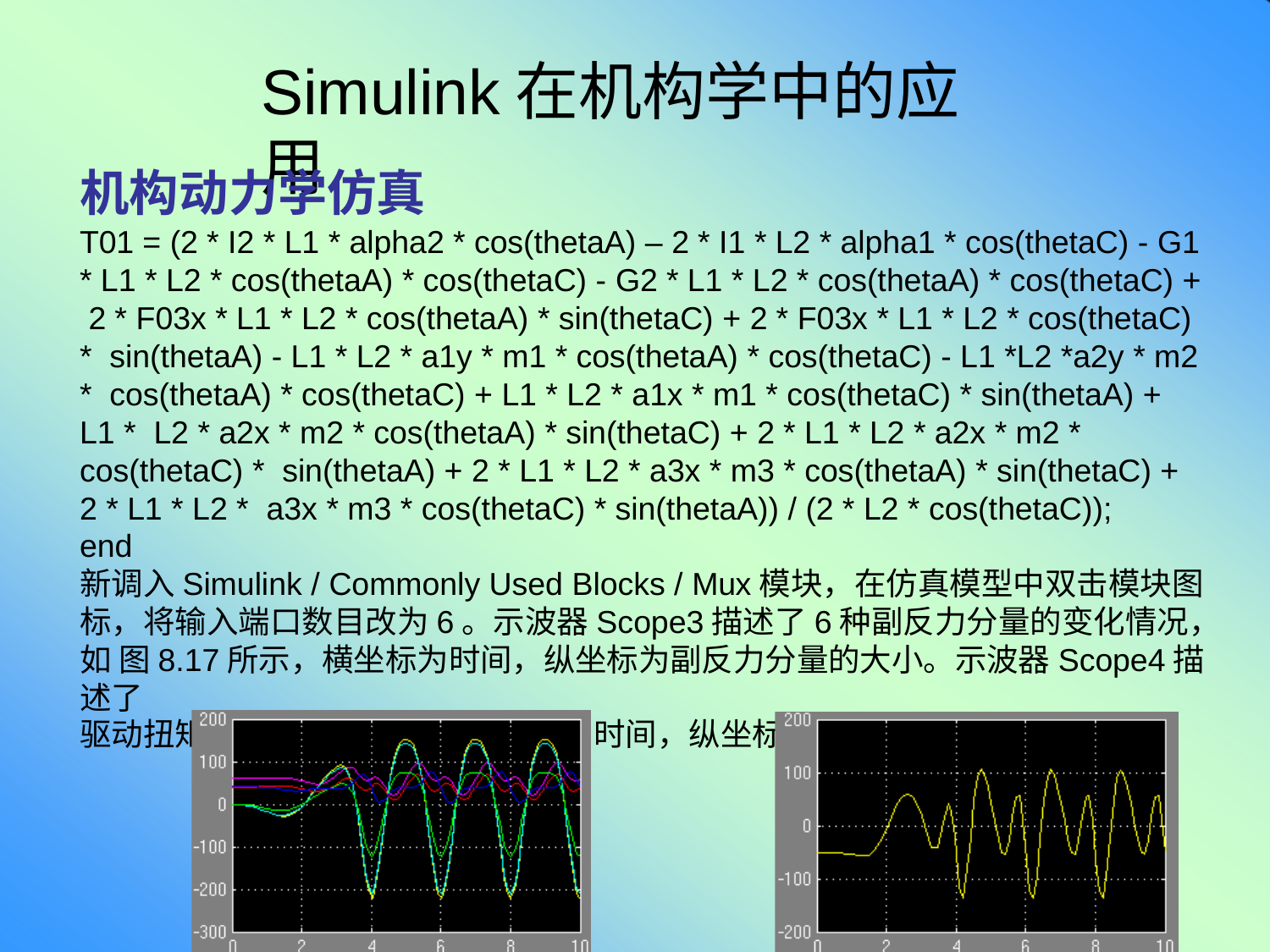

# Simulink在机构学中的应用
机构动力学仿真
T01 = (2 * I2 * L1 * alpha2 * cos(thetaA) – 2 * I1 * L2 * alpha1 * cos(thetaC) - G1
* L1 * L2 * cos(thetaA) * cos(thetaC) - G2 * L1 * L2 * cos(thetaA) * cos(thetaC) +  2 * F03x * L1 * L2 * cos(thetaA) * sin(thetaC) + 2 * F03x * L1 * L2 * cos(thetaC) *  sin(thetaA) - L1 * L2 * a1y * m1 * cos(thetaA) * cos(thetaC) - L1 *L2 *a2y * m2 *  cos(thetaA) * cos(thetaC) + L1 * L2 * a1x * m1 * cos(thetaC) * sin(thetaA) + L1 *  L2 * a2x * m2 * cos(thetaA) * sin(thetaC) + 2 * L1 * L2 * a2x * m2 * cos(thetaC) *  sin(thetaA) + 2 * L1 * L2 * a3x * m3 * cos(thetaA) * sin(thetaC) + 2 * L1 * L2 *  a3x * m3 * cos(thetaC) * sin(thetaA)) / (2 * L2 * cos(thetaC));
end
新调入Simulink / Commonly Used Blocks / Mux模块，在仿真模型中双击模块图 标，将输入端口数目改为6。示波器Scope3描述了6种副反力分量的变化情况，如 图8.17所示，横坐标为时间，纵坐标为副反力分量的大小。示波器Scope4描述了
驱动扭矩T01的变化情况，横坐标为时间，纵坐标为驱动扭矩的大小。